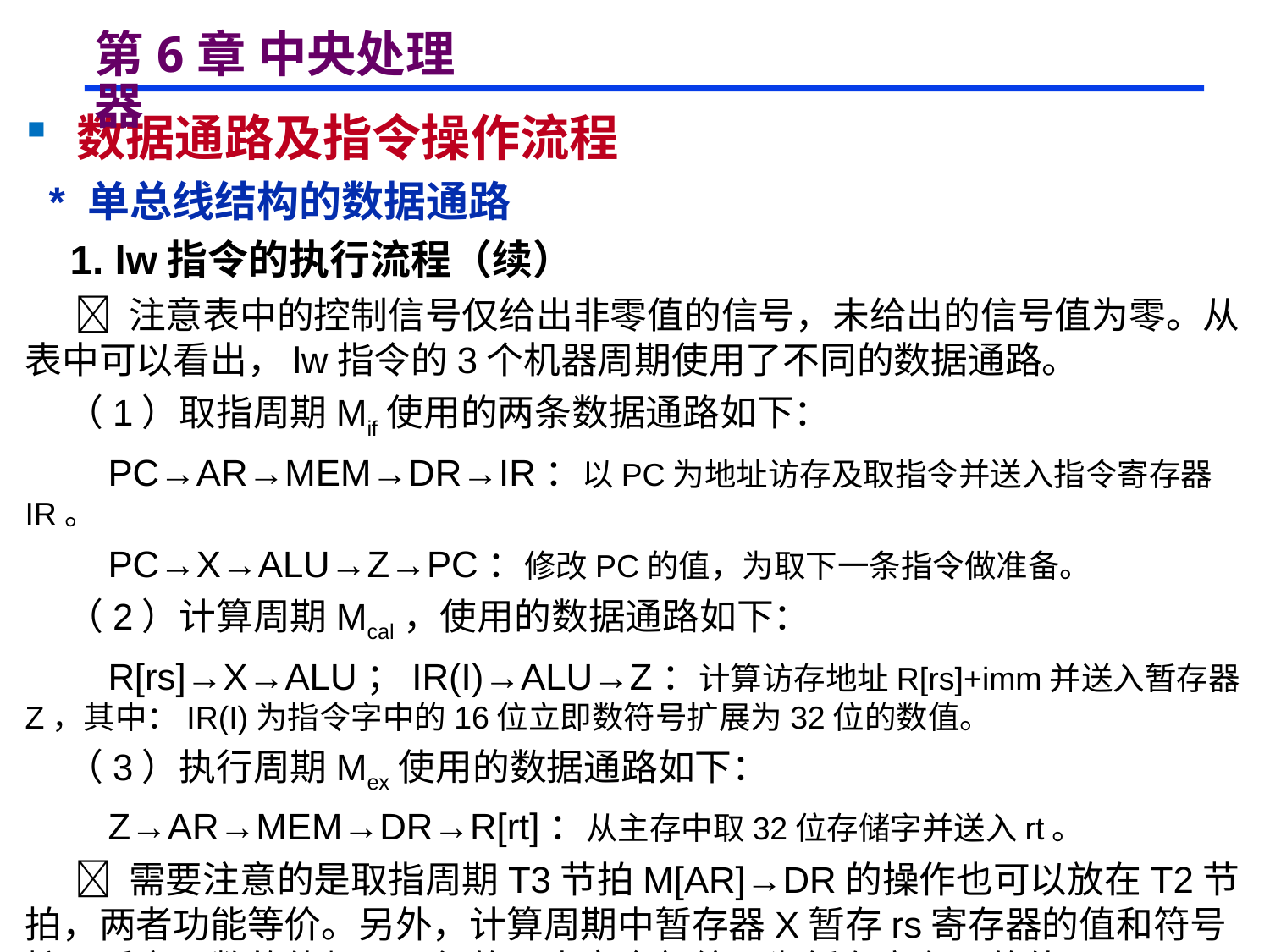

# 第6章 中央处理器
 数据通路及指令操作流程
  * 单总线结构的数据通路
    1. lw指令的执行流程（续）
      • 注意表中的控制信号仅给出非零值的信号，未给出的信号值为零。从表中可以看出，lw指令的3个机器周期使用了不同的数据通路。
    （1）取指周期Mif使用的两条数据通路如下：
        PC→AR→MEM→DR→IR：以PC为地址访存及取指令并送入指令寄存器IR。
        PC→X→ALU→Z→PC：修改PC的值，为取下一条指令做准备。
    （2）计算周期Mcal，使用的数据通路如下：
        R[rs]→X→ALU；IR(I)→ALU→Z：计算访存地址R[rs]+imm并送入暂存器Z，其中：IR(I)为指令字中的16位立即数符号扩展为32位的数值。
    （3）执行周期Mex使用的数据通路如下：
        Z→AR→MEM→DR→R[rt]：从主存中取32位存储字并送入rt。
      • 需要注意的是取指周期T3节拍M[AR]→DR的操作也可以放在T2节拍，两者功能等价。另外，计算周期中暂存器X暂存rs寄存器的值和符号扩展后立即数的值都是可行的，本章全部统一为暂存寄存器的值。